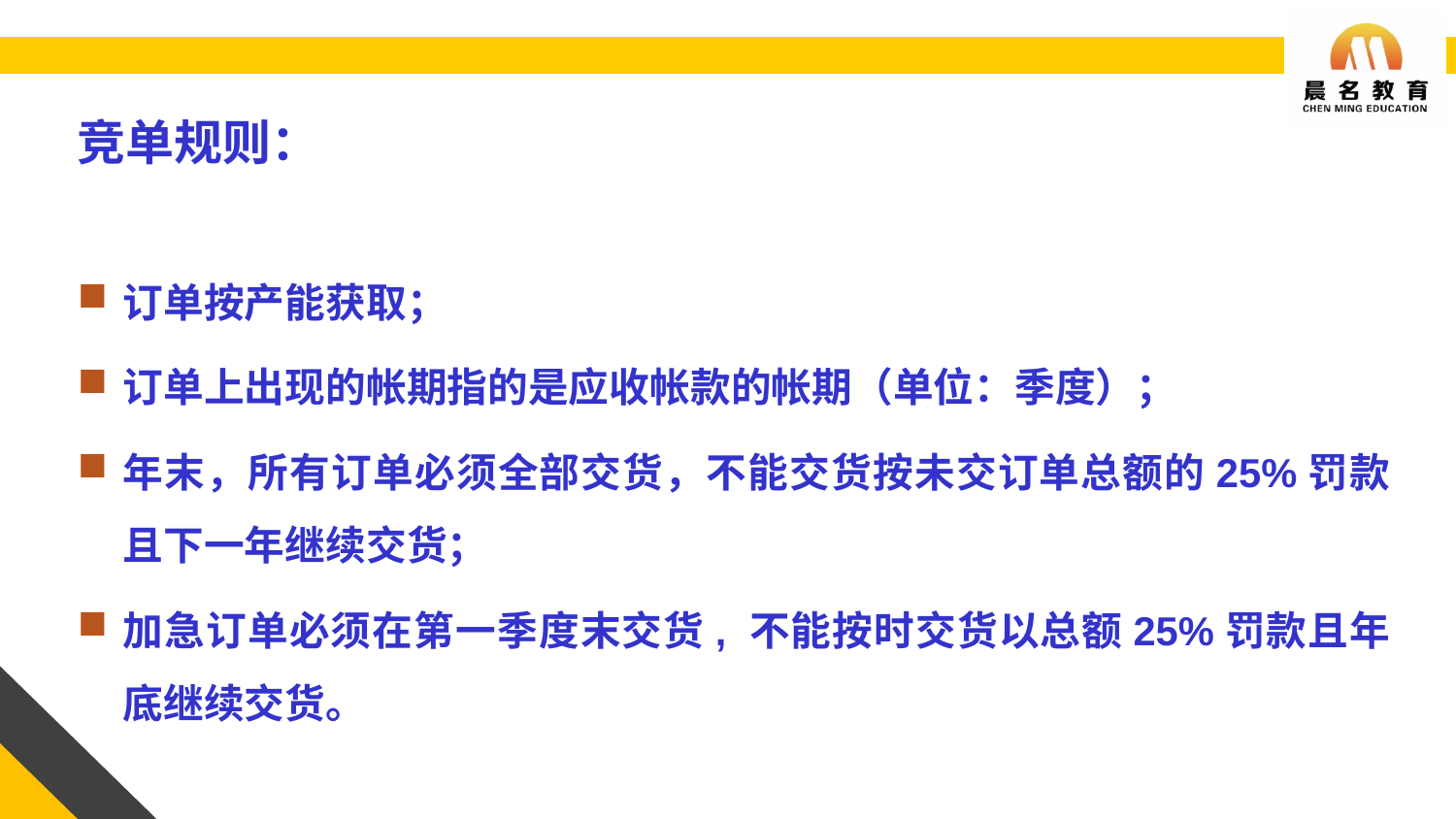

竞单规则：

订单按产能获取；
订单上出现的帐期指的是应收帐款的帐期（单位：季度）；
年末，所有订单必须全部交货，不能交货按未交订单总额的25%罚款且下一年继续交货；
加急订单必须在第一季度末交货, 不能按时交货以总额25%罚款且年底继续交货。